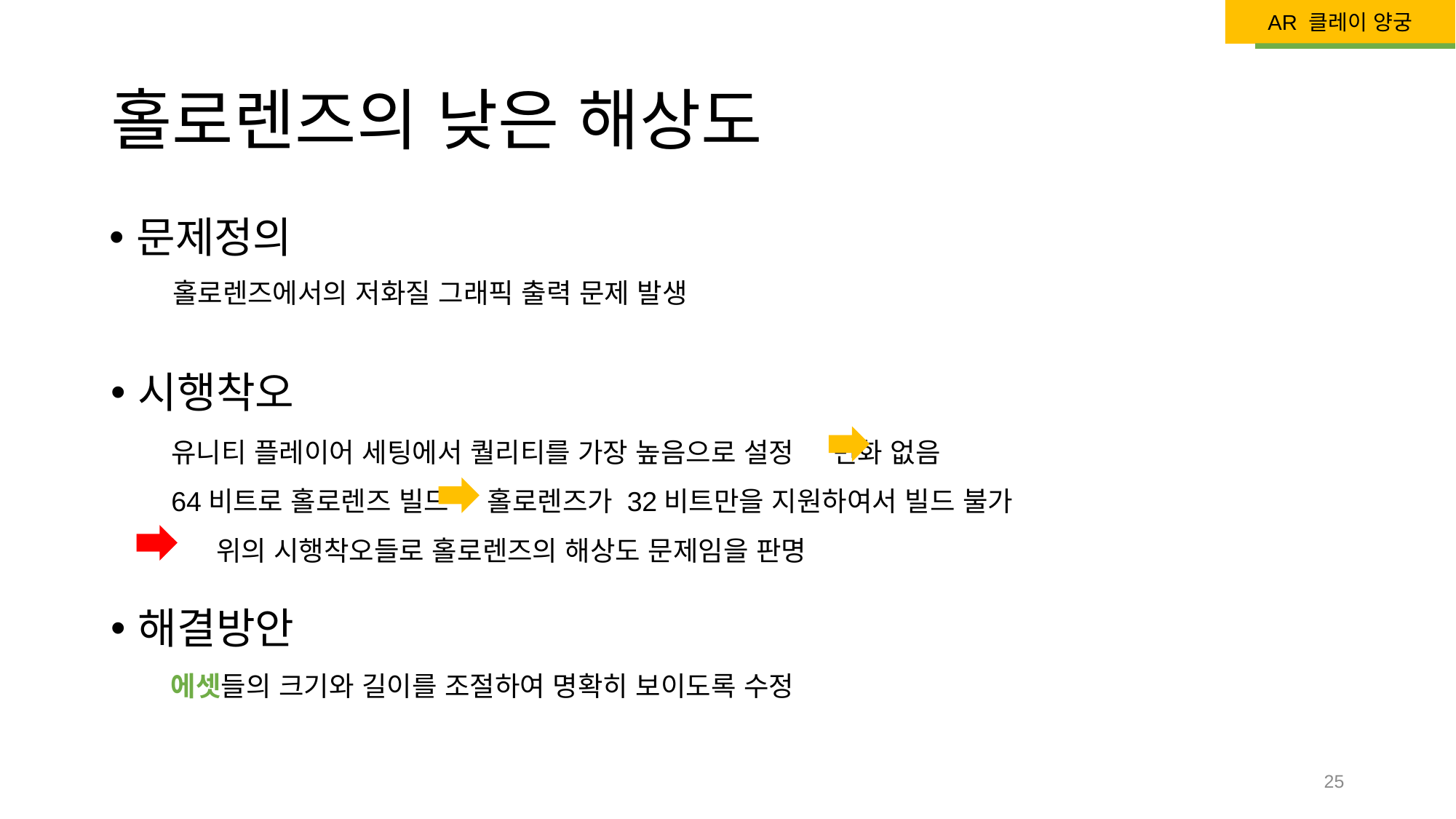

# 홀로렌즈의 낮은 해상도
문제정의
홀로렌즈에서의 저화질 그래픽 출력 문제 발생
시행착오
유니티 플레이어 세팅에서 퀄리티를 가장 높음으로 설정     변화 없음
64비트로 홀로렌즈 빌드     홀로렌즈가 32비트만을 지원하여서 빌드 불가
     위의 시행착오들로 홀로렌즈의 해상도 문제임을 판명

해결방안

에셋들의 크기와 길이를 조절하여 명확히 보이도록 수정
25